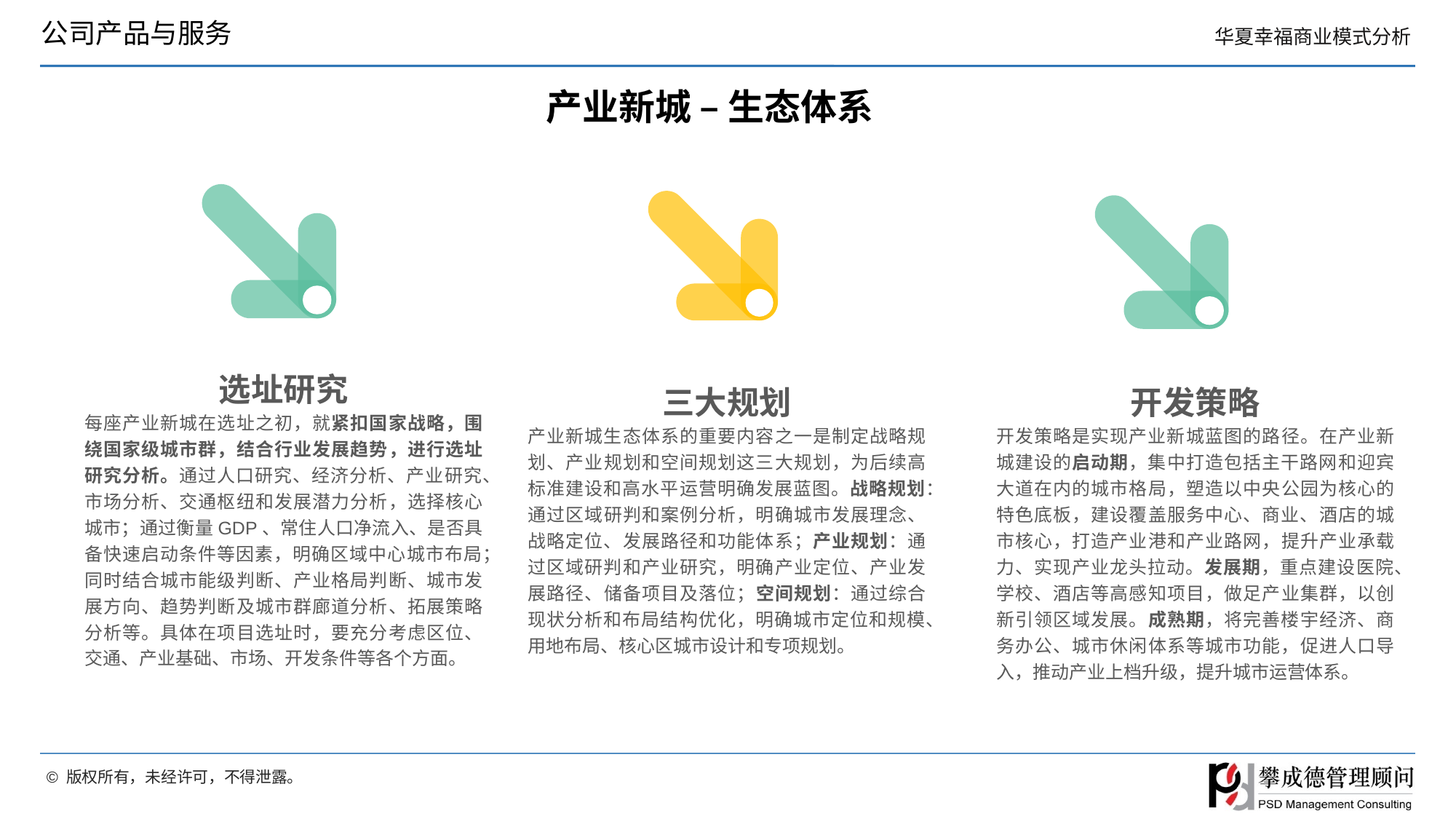

公司产品与服务
产业新城 – 生态体系

选址研究
每座产业新城在选址之初，就紧扣国家战略，围绕国家级城市群，结合行业发展趋势，进行选址研究分析。通过人口研究、经济分析、产业研究、市场分析、交通枢纽和发展潜力分析，选择核心城市；通过衡量GDP、常住人口净流入、是否具备快速启动条件等因素，明确区域中心城市布局；同时结合城市能级判断、产业格局判断、城市发展方向、趋势判断及城市群廊道分析、拓展策略分析等。具体在项目选址时，要充分考虑区位、交通、产业基础、市场、开发条件等各个方面。
三大规划
产业新城生态体系的重要内容之一是制定战略规划、产业规划和空间规划这三大规划，为后续高标准建设和高水平运营明确发展蓝图。战略规划：通过区域研判和案例分析，明确城市发展理念、战略定位、发展路径和功能体系；产业规划：通过区域研判和产业研究，明确产业定位、产业发展路径、储备项目及落位；空间规划：通过综合现状分析和布局结构优化，明确城市定位和规模、用地布局、核心区城市设计和专项规划。
开发策略
开发策略是实现产业新城蓝图的路径。在产业新城建设的启动期，集中打造包括主干路网和迎宾大道在内的城市格局，塑造以中央公园为核心的特色底板，建设覆盖服务中心、商业、酒店的城市核心，打造产业港和产业路网，提升产业承载力、实现产业龙头拉动。发展期，重点建设医院、学校、酒店等高感知项目，做足产业集群，以创新引领区域发展。成熟期，将完善楼宇经济、商务办公、城市休闲体系等城市功能，促进人口导入，推动产业上档升级，提升城市运营体系。